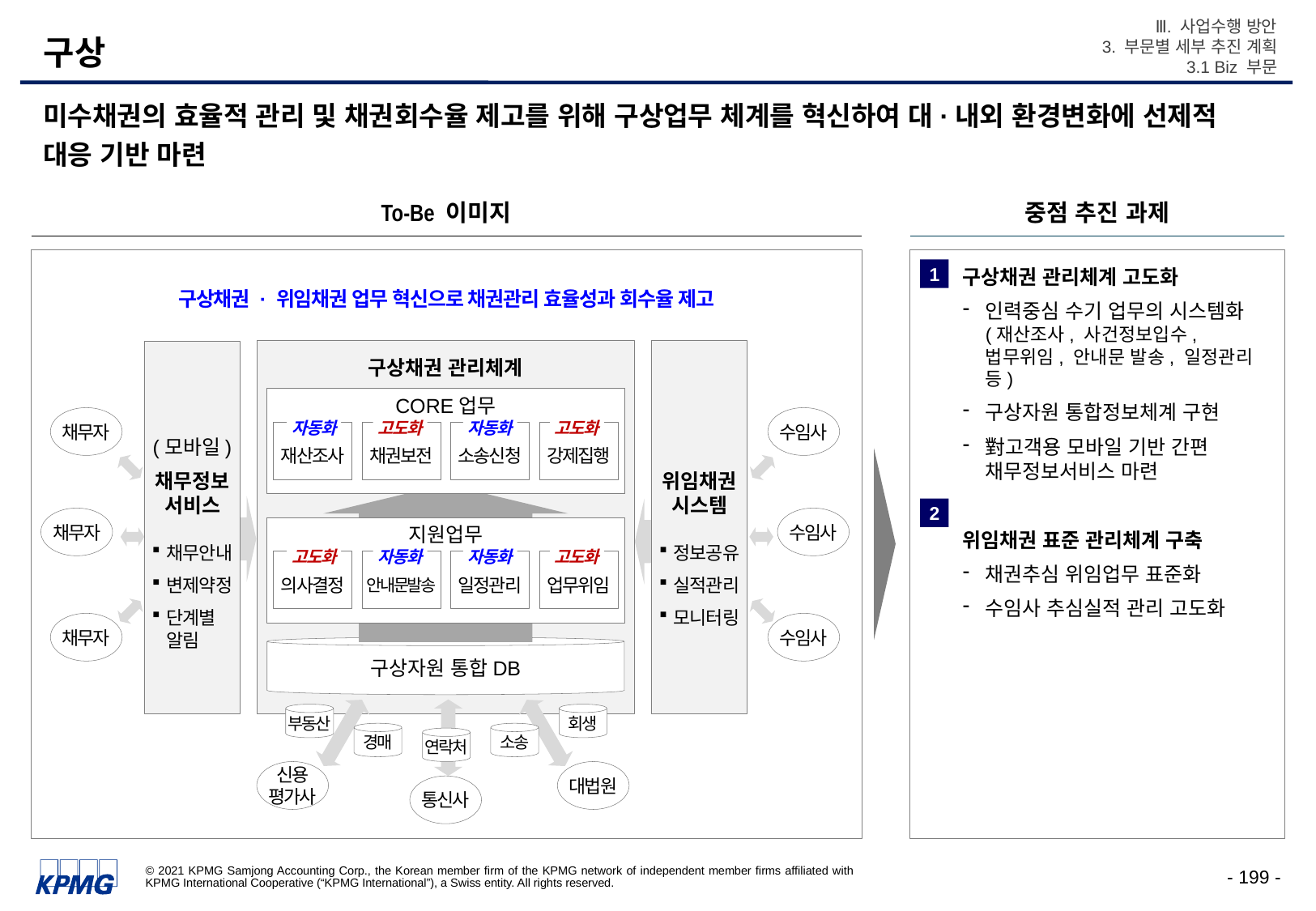

Ⅲ. 사업수행 방안
3. 부문별 세부 추진 계획
3.1 Biz 부문
# 구상
미수채권의 효율적 관리 및 채권회수율 제고를 위해 구상업무 체계를 혁신하여 대·내외 환경변화에 선제적 대응 기반 마련
To-Be 이미지
중점 추진 과제

구상채권 관리체계 고도화
인력중심 수기 업무의 시스템화
(재산조사, 사건정보입수, 법무위임, 안내문 발송, 일정관리 등)
구상자원 통합정보체계 구현
對고객용 모바일 기반 간편 채무정보서비스 마련

위임채권 표준 관리체계 구축
채권추심 위임업무 표준화
수임사 추심실적 관리 고도화
1
구상채권 · 위임채권 업무 혁신으로 채권관리 효율성과 회수율 제고
구상채권 관리체계
CORE업무
재산조사
채권보전
소송신청
강제집행

지원업무
의사결정
안내문발송
일정관리
업무위임
구상자원 통합DB
자동화
고도화
자동화
고도화
고도화
자동화
자동화
고도화
위임채권 시스템

정보공유
실적관리
모니터링
(모바일)
채무정보
서비스

채무안내
변제약정
단계별
알림
채무자
수임사

2
채무자
수임사

채무자
수임사

부동산
회생
경매
소송
연락처
신용
평가사
대법원
통신사